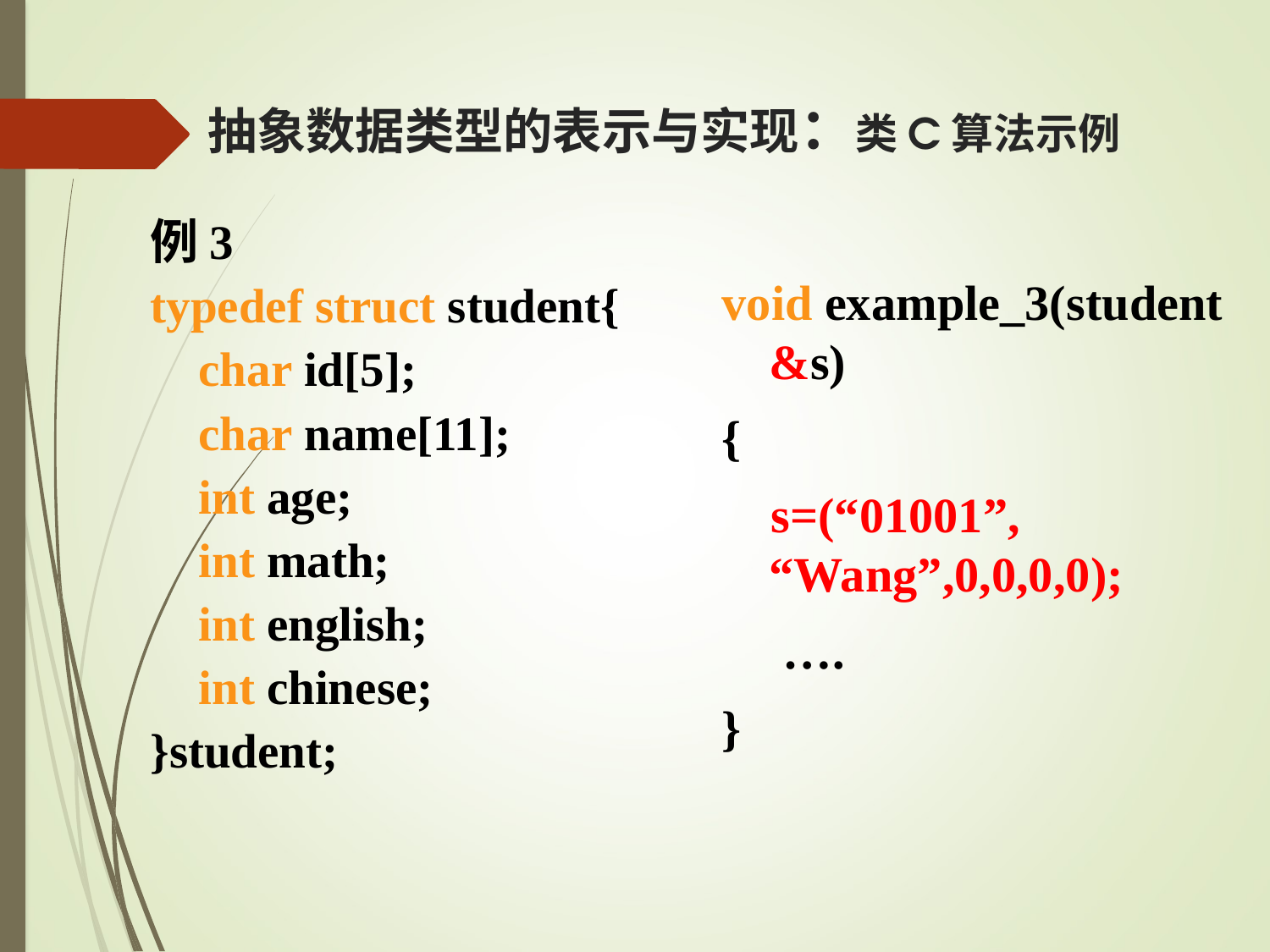

# 抽象数据类型的表示与实现：类C算法示例
48
例3
typedef struct student{
    char id[5];
    char name[11];
    int age;
    int math;
    int english;
    int chinese;
}student;
void example_3(student &s)
{
    s=(“01001”, “Wang”,0,0,0,0);
     ….
}